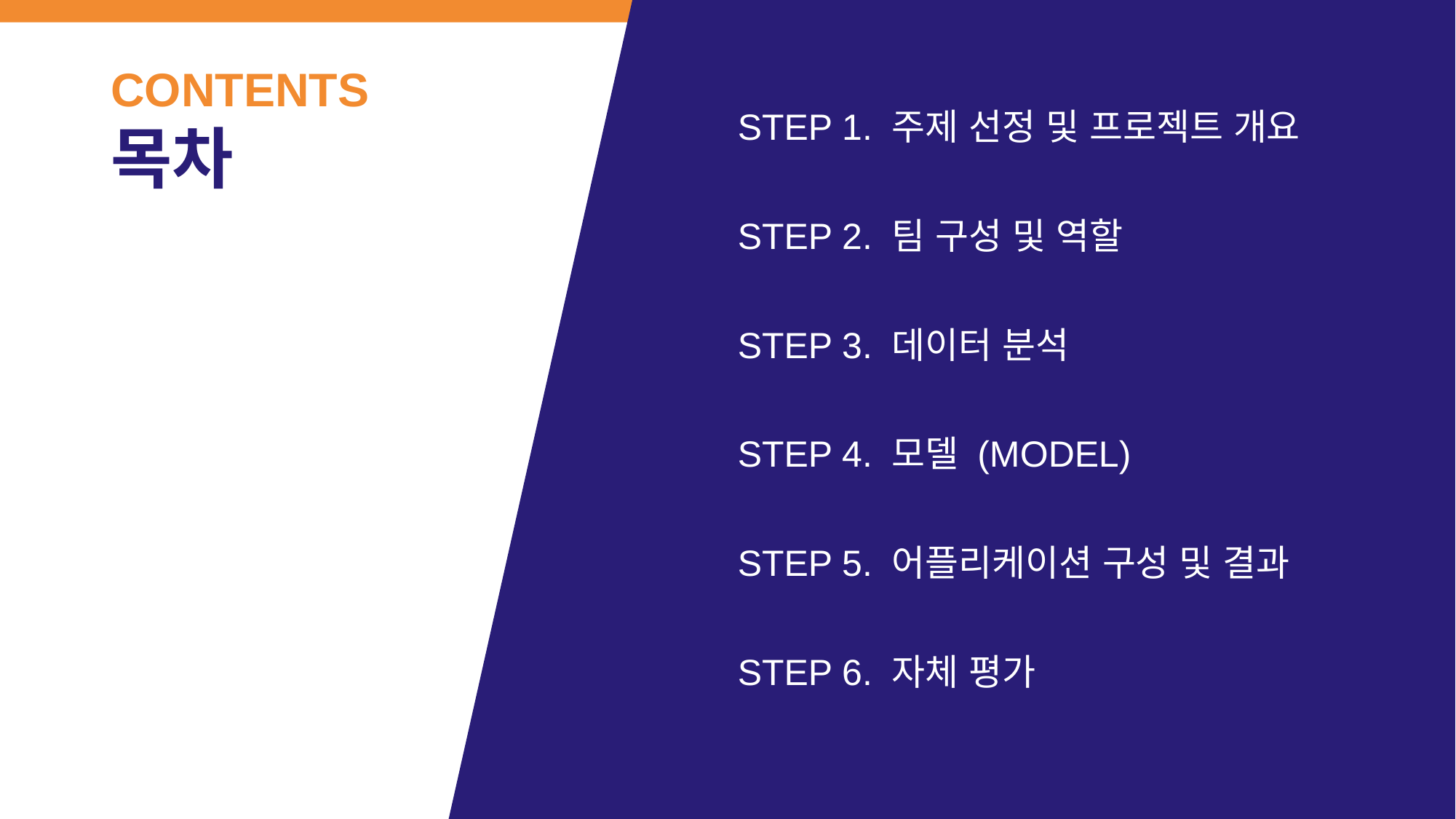

# CONTENTS 목차
STEP 1. 주제 선정 및 프로젝트 개요

STEP 2. 팀 구성 및 역할

STEP 3. 데이터 분석

STEP 4. 모델 (MODEL)

STEP 5. 어플리케이션 구성 및 결과

STEP 6. 자체 평가